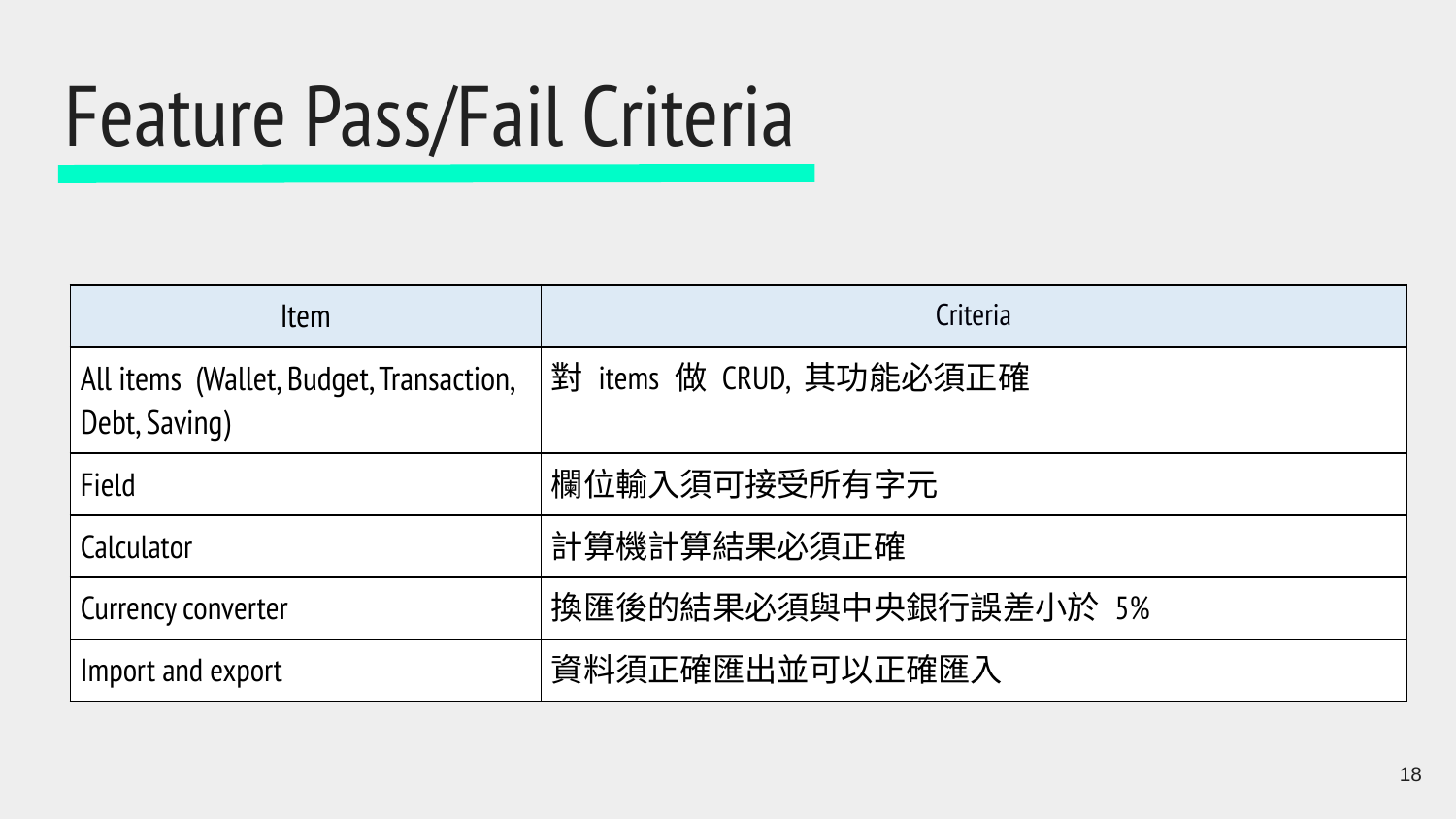

# Feature Pass/Fail Criteria
| Item | Criteria |
| --- | --- |
| All items (Wallet, Budget, Transaction, Debt, Saving) | 對 items 做 CRUD, 其功能必須正確 |
| Field | 欄位輸入須可接受所有字元 |
| Calculator | 計算機計算結果必須正確 |
| Currency converter | 換匯後的結果必須與中央銀行誤差小於 5% |
| Import and export | 資料須正確匯出並可以正確匯入 |
18